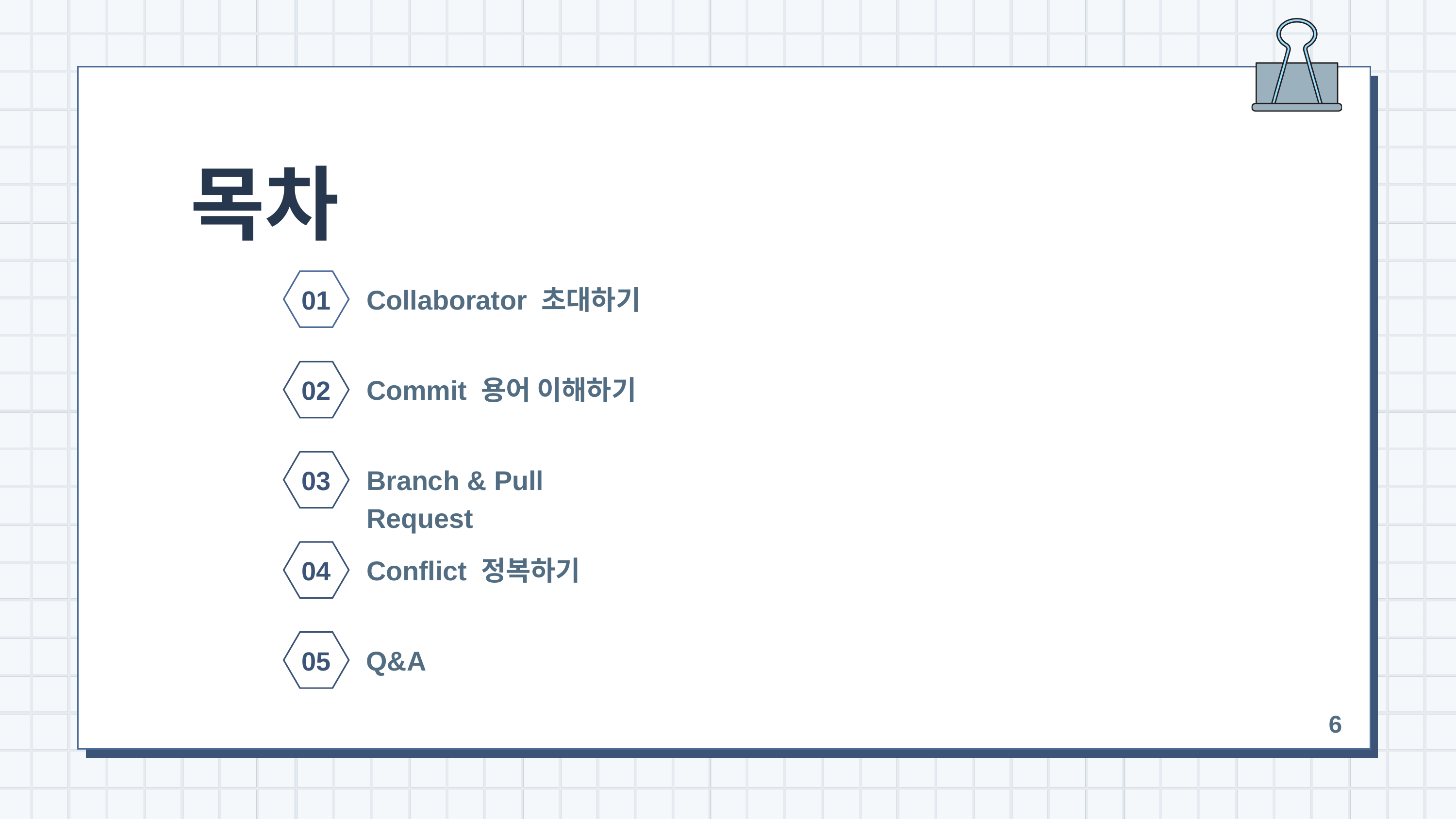

목차

01
Collaborator 초대하기

02
Commit 용어 이해하기

03
Branch & Pull Request

04
Conflict 정복하기

05
Q&A
6